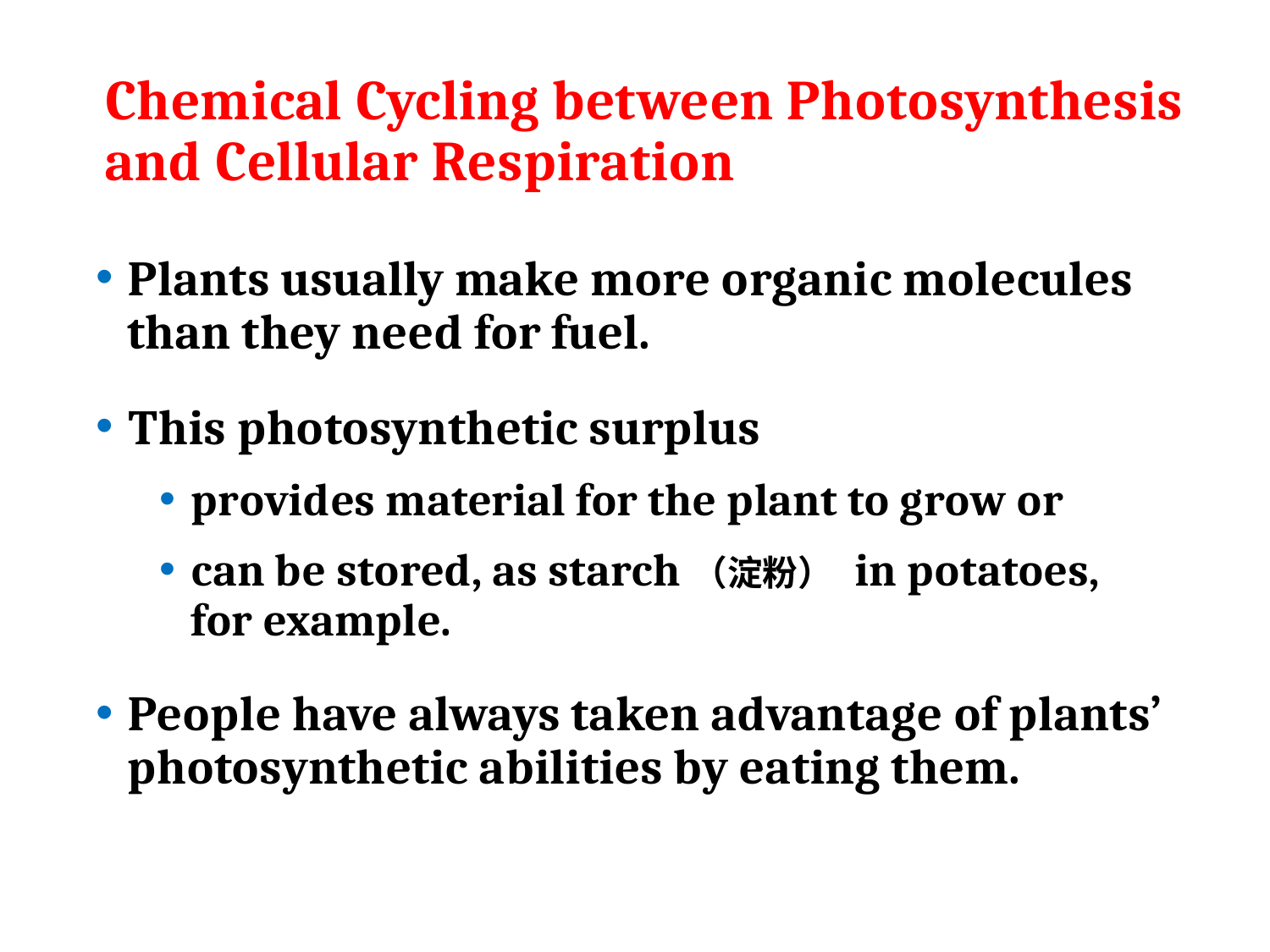

# Chemical Cycling between Photosynthesis and Cellular Respiration
Plants usually make more organic molecules than they need for fuel.
This photosynthetic surplus
provides material for the plant to grow or
can be stored, as starch（淀粉） in potatoes, for example.
People have always taken advantage of plants’ photosynthetic abilities by eating them.